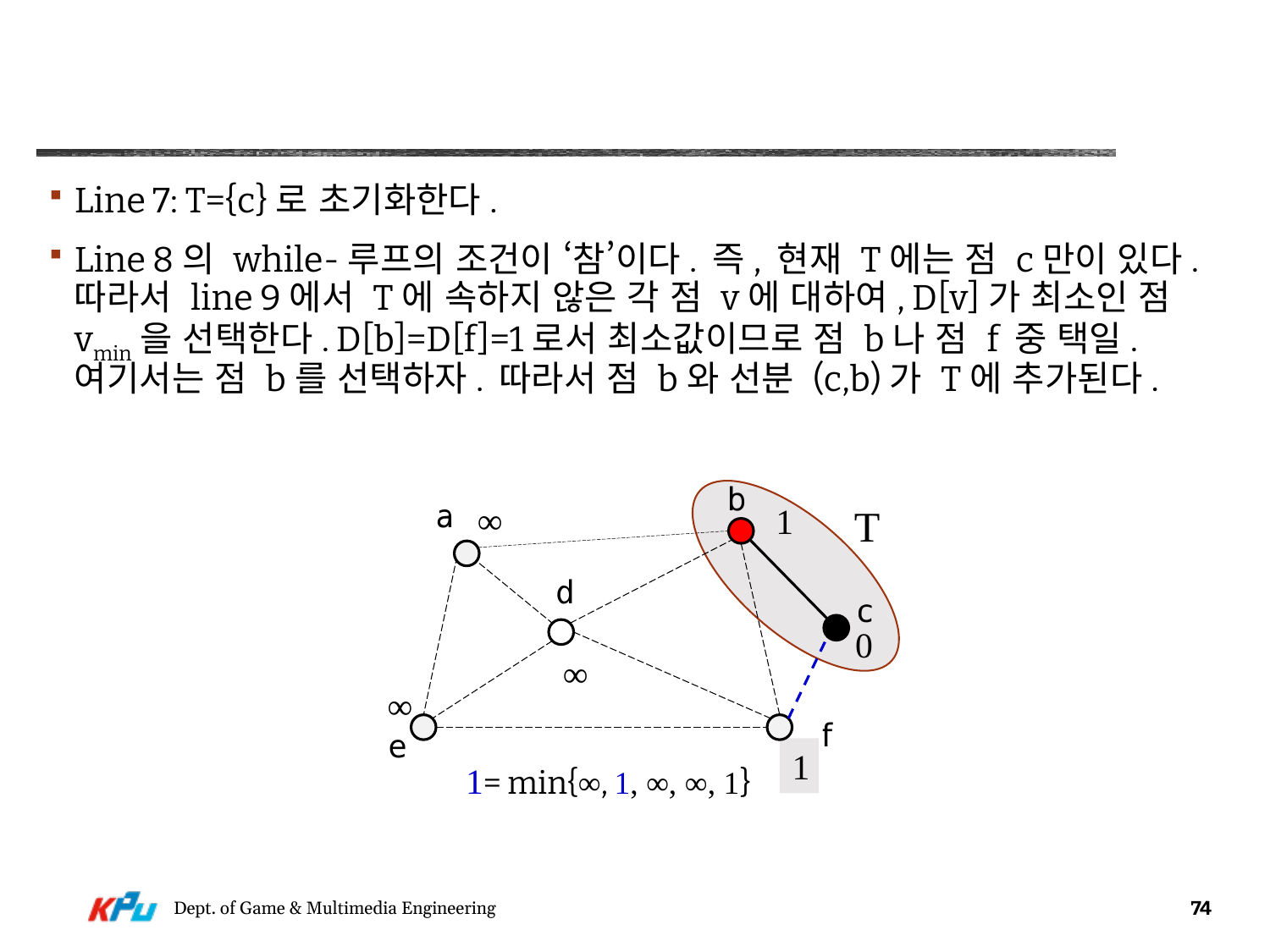

#
Line 7: T={c}로 초기화한다.
Line 8의 while-루프의 조건이 ‘참’이다. 즉, 현재 T에는 점 c만이 있다. 따라서 line 9에서 T에 속하지 않은 각 점 v에 대하여, D[v]가 최소인 점 vmin을 선택한다. D[b]=D[f]=1로서 최소값이므로 점 b나 점 f 중 택일. 여기서는 점 b를 선택하자. 따라서 점 b와 선분 (c,b)가 T에 추가된다.

b
a

d
c

f

e
∞
1
T

0
∞
∞
1
1= min{∞, 1, ∞, ∞, 1}
Dept. of Game & Multimedia Engineering
74